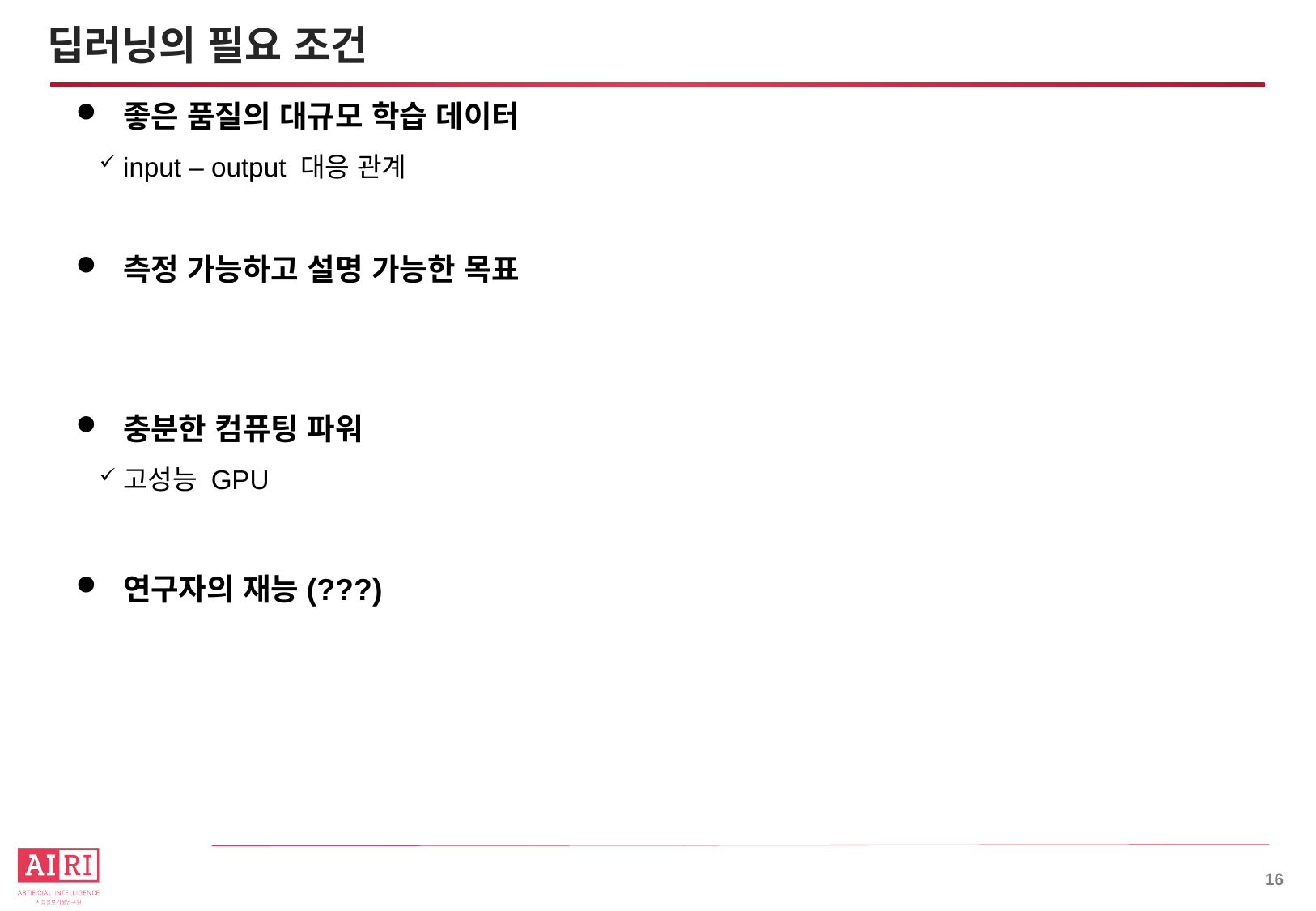

# 딥러닝의 필요 조건
좋은 품질의 대규모 학습 데이터
input – output 대응 관계

측정 가능하고 설명 가능한 목표

충분한 컴퓨팅 파워
고성능 GPU

연구자의 재능(???)